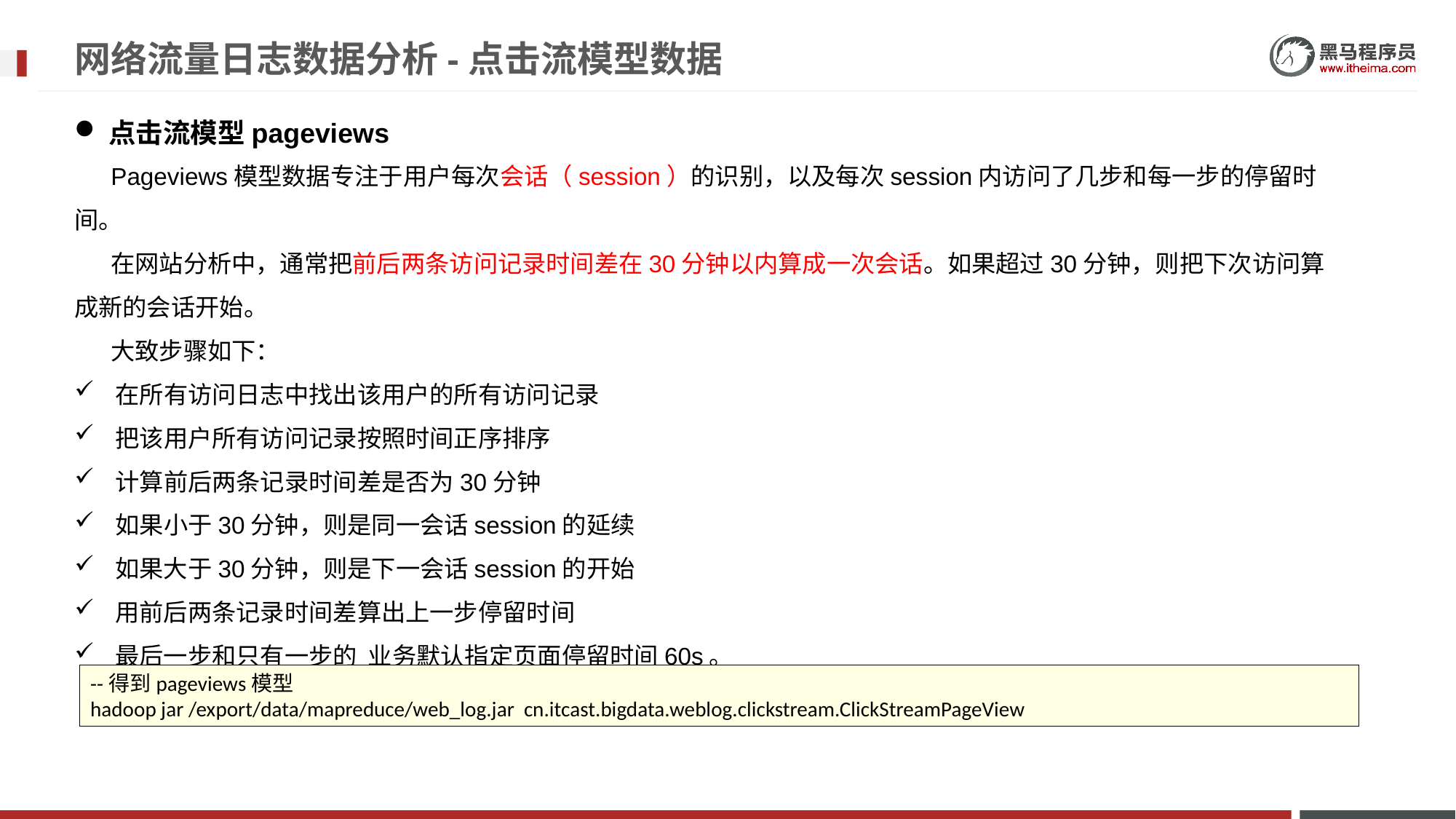

# 网络流量日志数据分析-点击流模型数据
点击流模型pageviews
Pageviews模型数据专注于用户每次会话（session）的识别，以及每次session内访问了几步和每一步的停留时间。
在网站分析中，通常把前后两条访问记录时间差在30分钟以内算成一次会话。如果超过30分钟，则把下次访问算成新的会话开始。
大致步骤如下：
在所有访问日志中找出该用户的所有访问记录
把该用户所有访问记录按照时间正序排序
计算前后两条记录时间差是否为30分钟
如果小于30分钟，则是同一会话session的延续
如果大于30分钟，则是下一会话session的开始
用前后两条记录时间差算出上一步停留时间
最后一步和只有一步的  业务默认指定页面停留时间60s。
--得到pageviews模型
hadoop jar /export/data/mapreduce/web_log.jar  cn.itcast.bigdata.weblog.clickstream.ClickStreamPageView